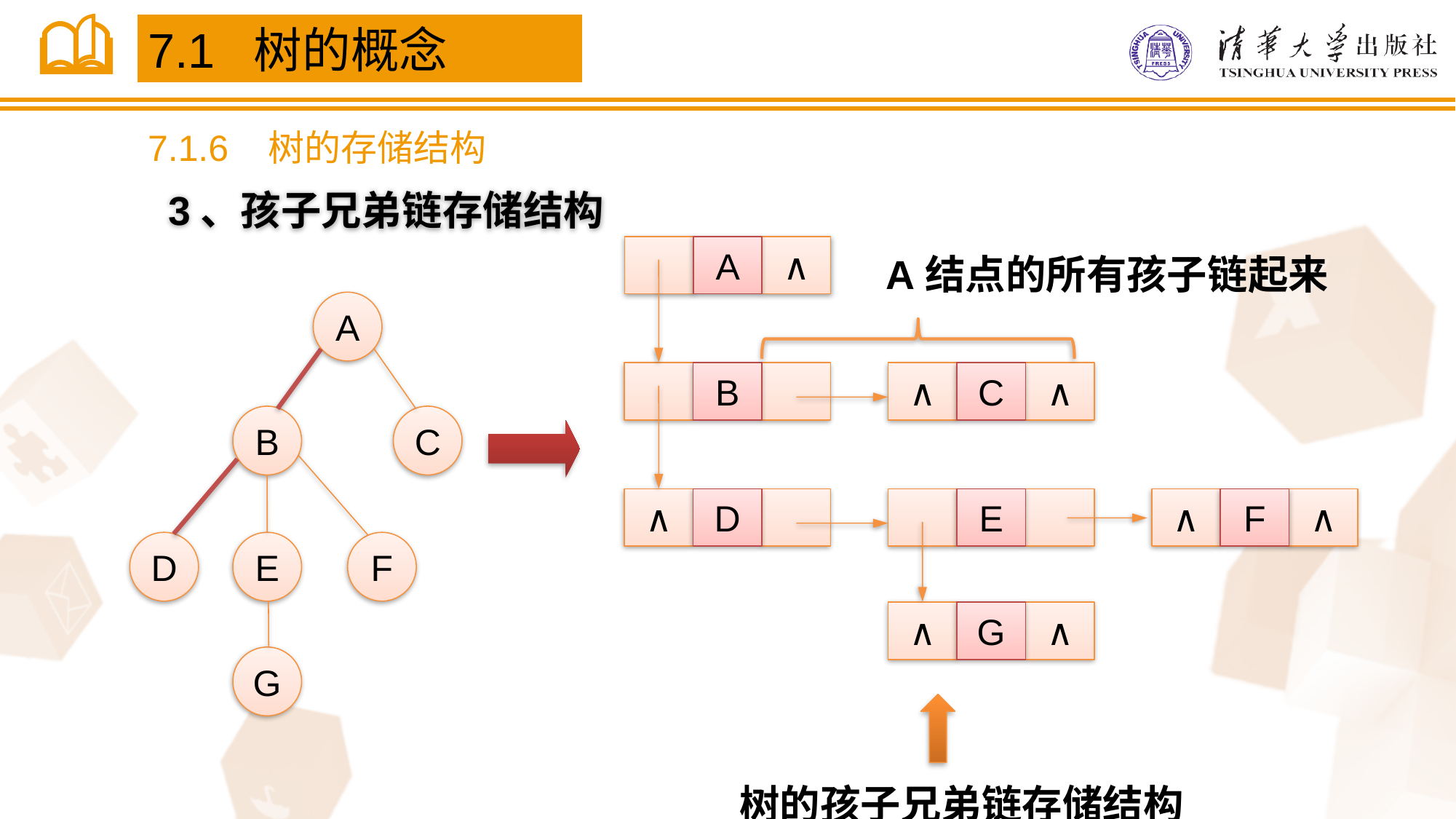

7.1  树的概念
7.1.6   树的存储结构
3、孩子兄弟链存储结构

A
∧

B

∧
C
∧

∧
D

E

∧
F
∧

∧
G
∧

A结点的所有孩子链起来
A

B
C

D
E
F

G

树的孩子兄弟链存储结构